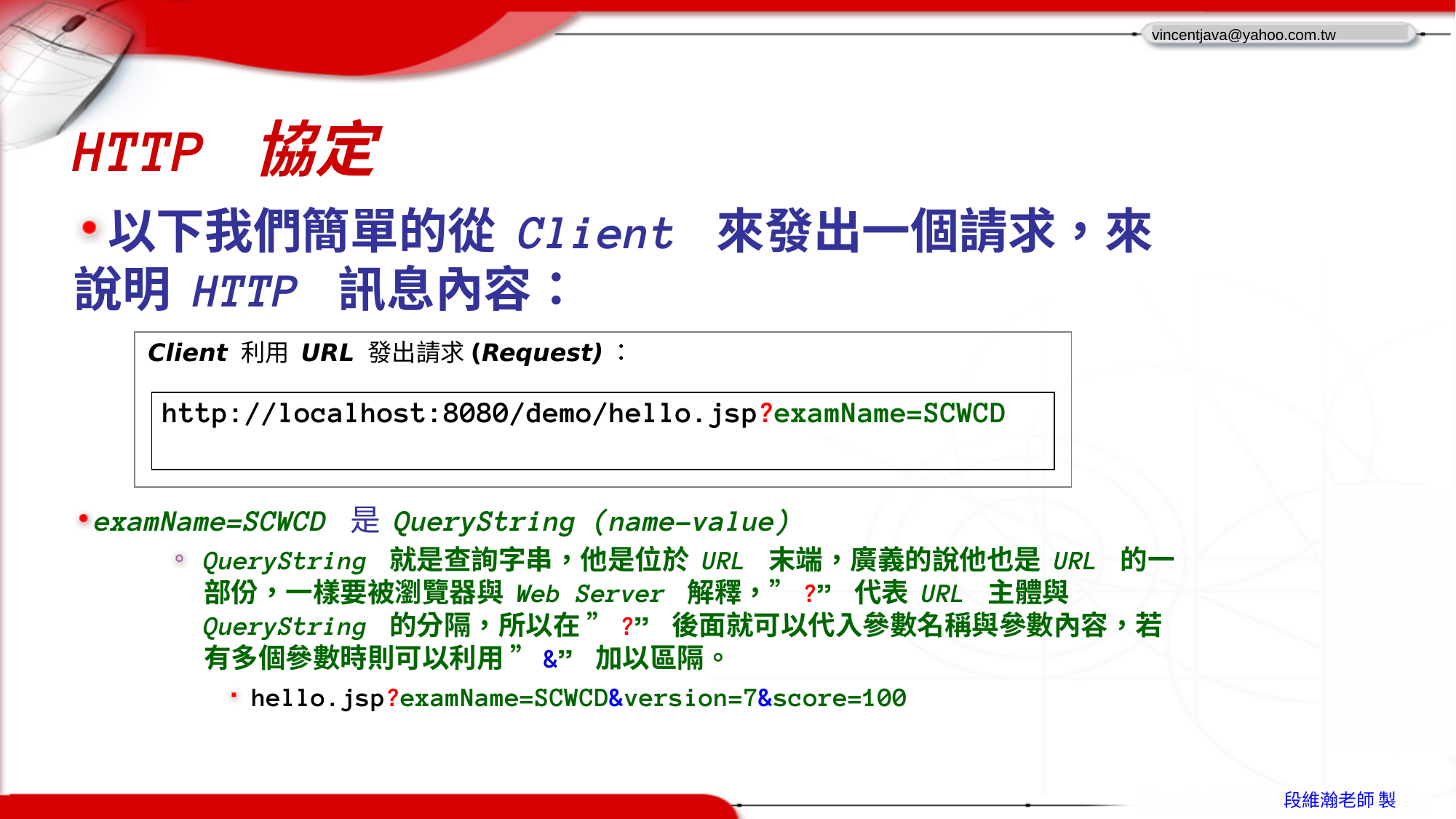

# HTTP 協定
以下我們簡單的從 Client 來發出一個請求，來說明 HTTP 訊息內容：

examName=SCWCD 是 QueryString (name-value)
QueryString 就是查詢字串，他是位於 URL 末端，廣義的說他也是 URL 的一部份，一樣要被瀏覽器與 Web Server 解釋，”?” 代表 URL 主體與 QueryString 的分隔，所以在 ”?” 後面就可以代入參數名稱與參數內容，若有多個參數時則可以利用 ”&” 加以區隔。
hello.jsp?examName=SCWCD&version=7&score=100
Client 利用 URL 發出請求(Request)：

| http://localhost:8080/demo/hello.jsp?examName=SCWCD |
| --- |